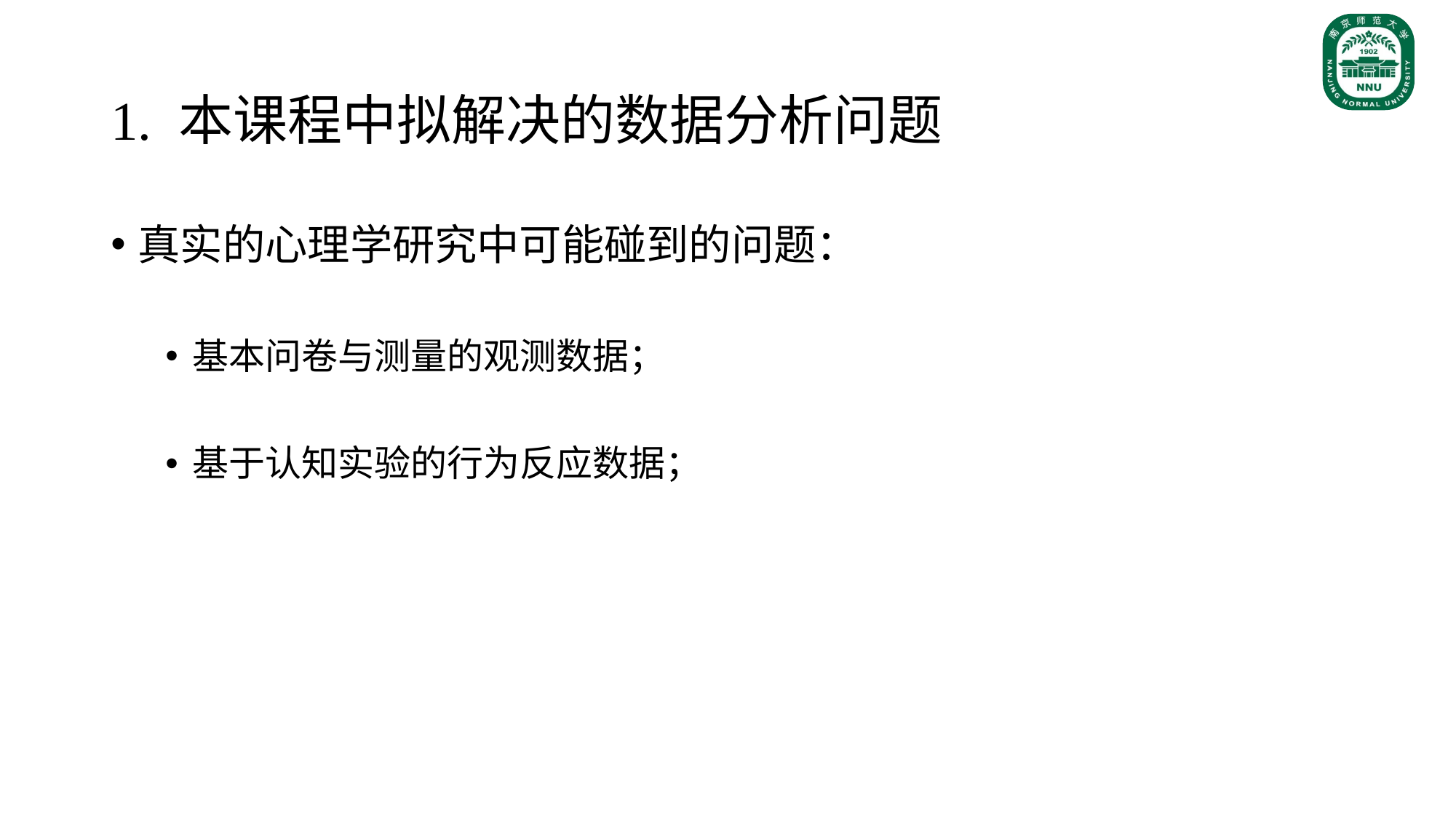

# 1. 本课程中拟解决的数据分析问题
真实的心理学研究中可能碰到的问题：

基本问卷与测量的观测数据；

基于认知实验的行为反应数据；